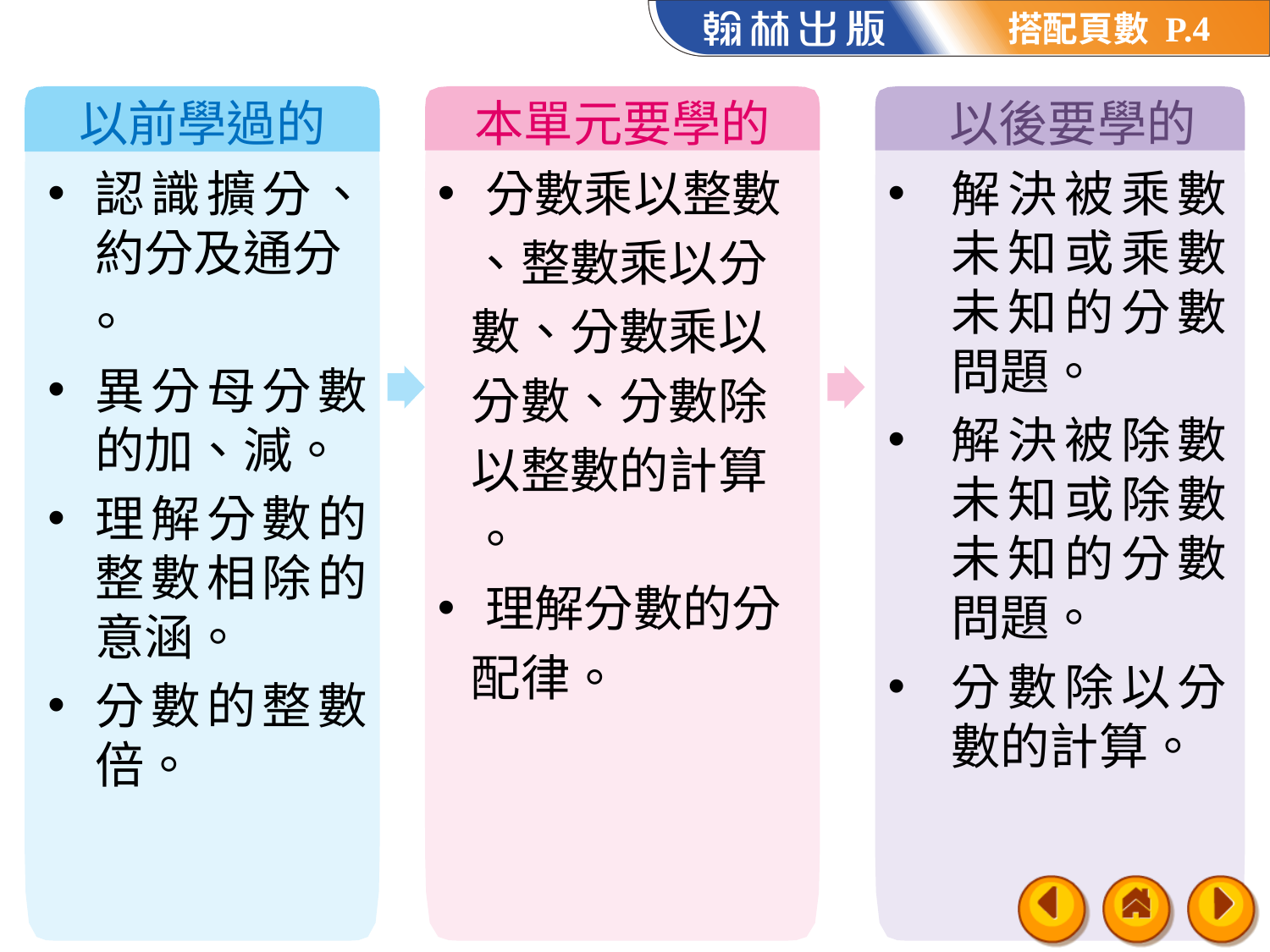

4
認識擴分、約分及通分
  。
異分母分數的加、減。
理解分數的整數相除的意涵。
分數的整數倍。
分數乘以整數
  、整數乘以分
  數、分數乘以
  分數、分數除
  以整數的計算
  。
理解分數的分
  配律。
解決被乘數未知或乘數未知的分數問題。
解決被除數未知或除數未知的分數問題。
分數除以分數的計算。